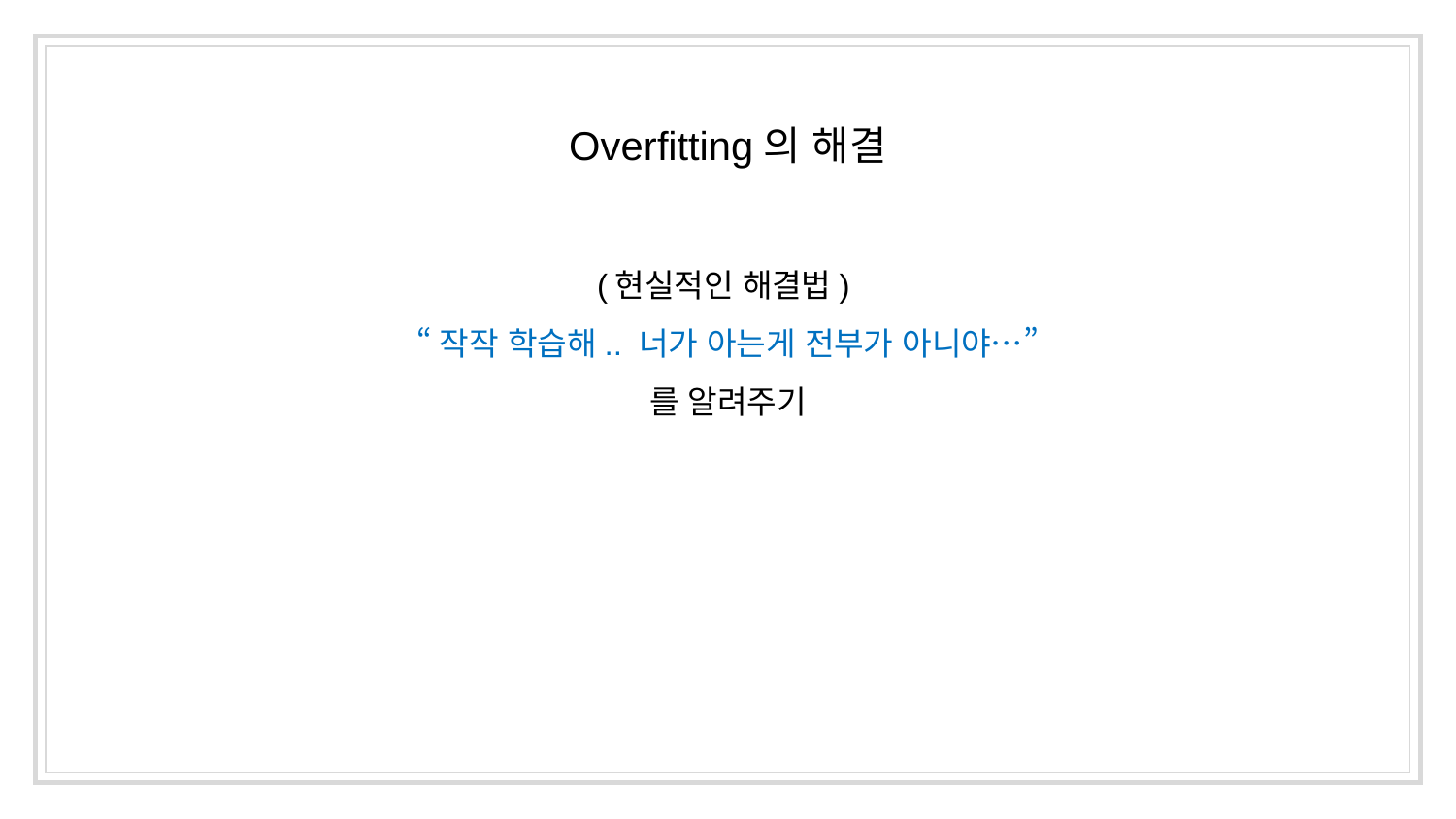

Overfitting의 해결
(현실적인 해결법)
“작작 학습해.. 너가 아는게 전부가 아니야…”
를 알려주기